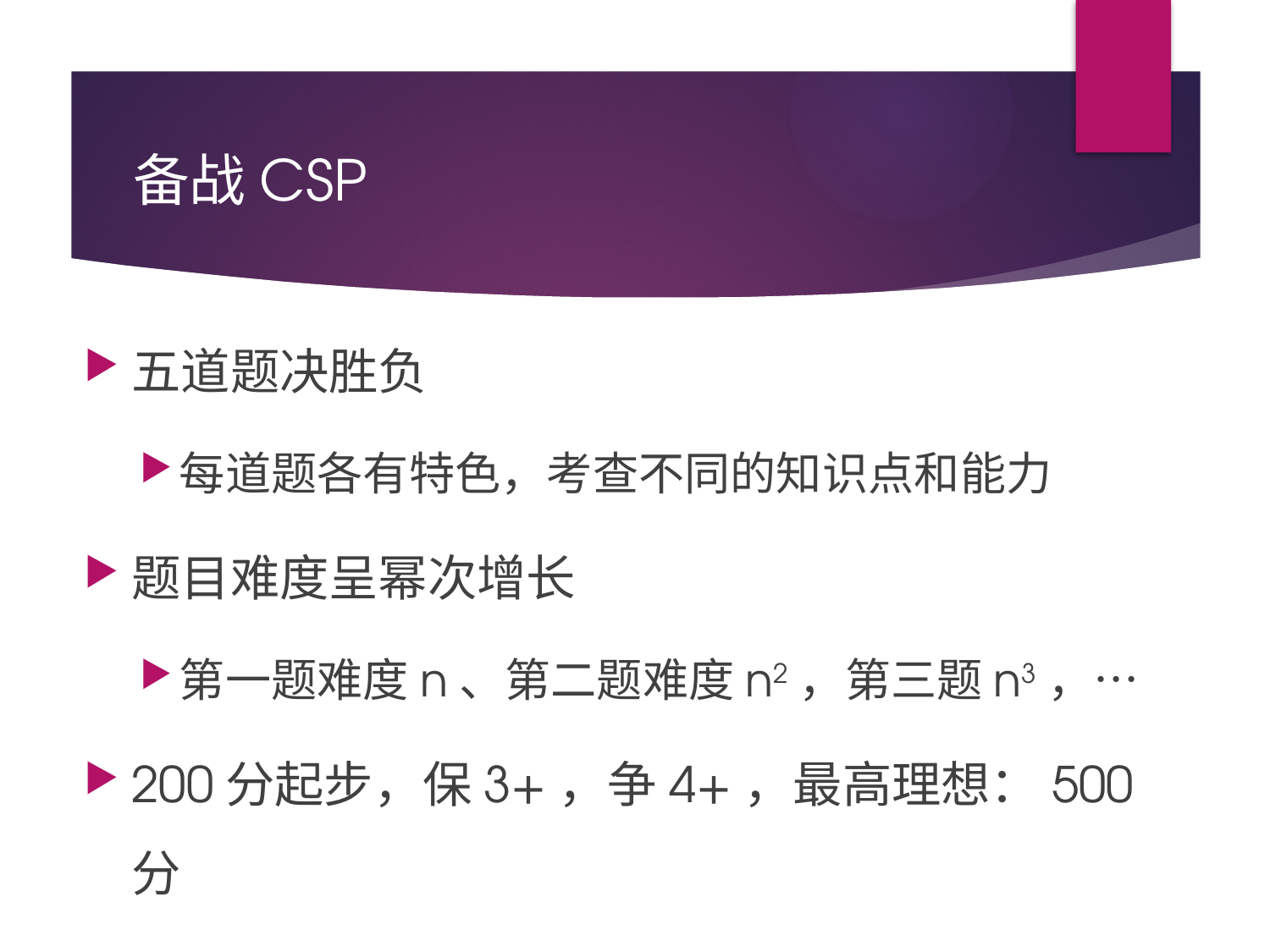

# 备战CSP
五道题决胜负
每道题各有特色，考查不同的知识点和能力
题目难度呈幂次增长
第一题难度n、第二题难度n2，第三题n3，…
200分起步，保3+，争4+，最高理想：500分